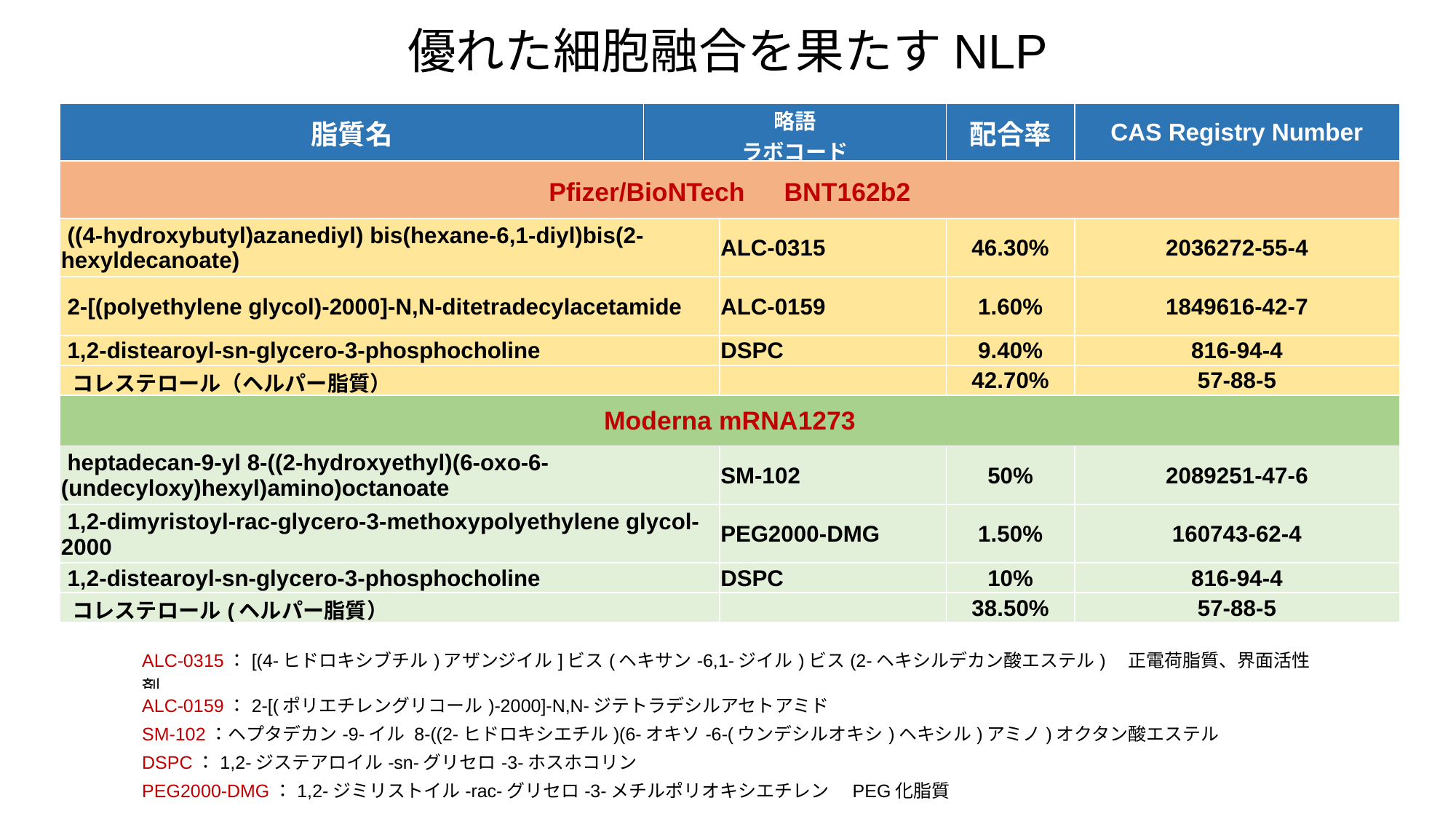

優れた細胞融合を果たすNLP
| 脂質名 | 略語 ラボコード |  | 配合率 | CAS Registry Number |
| --- | --- | --- | --- | --- |
| Pfizer/BioNTech　BNT162b2 |  |  |  |  |
| ((4-hydroxybutyl)azanediyl) bis(hexane-6,1-diyl)bis(2-hexyldecanoate) | ALC-0315 | ALC-0315 | 46.30% | 2036272-55-4 |
| 2-[(polyethylene glycol)-2000]-N,N-ditetradecylacetamide | ALC-0159 | ALC-0159 | 1.60% | 1849616-42-7 |
| 1,2-distearoyl-sn-glycero-3-phosphocholine | DSPC | DSPC | 9.40% | 816-94-4 |
| コレステロール（ヘルパー脂質） |  |  | 42.70% | 57-88-5 |
| Moderna mRNA1273 |  |  |  |  |
| heptadecan-9-yl 8-((2-hydroxyethyl)(6-oxo-6-(undecyloxy)hexyl)amino)octanoate | SM-102 | SM-102 | 50% | 2089251-47-6 |
| 1,2-dimyristoyl-rac-glycero-3-methoxypolyethylene glycol-2000 | PEG2000-DMG | PEG2000-DMG | 1.50% | 160743-62-4 |
| 1,2-distearoyl-sn-glycero-3-phosphocholine | DSPC | DSPC | 10% | 816-94-4 |
| コレステロール(ヘルパー脂質） |  |  | 38.50% | 57-88-5 |
| ALC-0315：[(4-ヒドロキシブチル)アザンジイル]ビス(ヘキサン-6,1-ジイル)ビス(2-ヘキシルデカン酸エステル)　正電荷脂質、界面活性剤 |  |
| --- | --- |
| ALC-0159：2-[(ポリエチレングリコール)-2000]-N,N-ジテトラデシルアセトアミド |  |
| SM-102：ヘプタデカン-9-イル 8-((2-ヒドロキシエチル)(6-オキソ-6-(ウンデシルオキシ)ヘキシル)アミノ)オクタン酸エステル |  |
| DSPC：1,2-ジステアロイル-sn-グリセロ-3-ホスホコリン |  |
| PEG2000-DMG：1,2-ジミリストイル-rac-グリセロ-3-メチルポリオキシエチレン　PEG化脂質 |  |